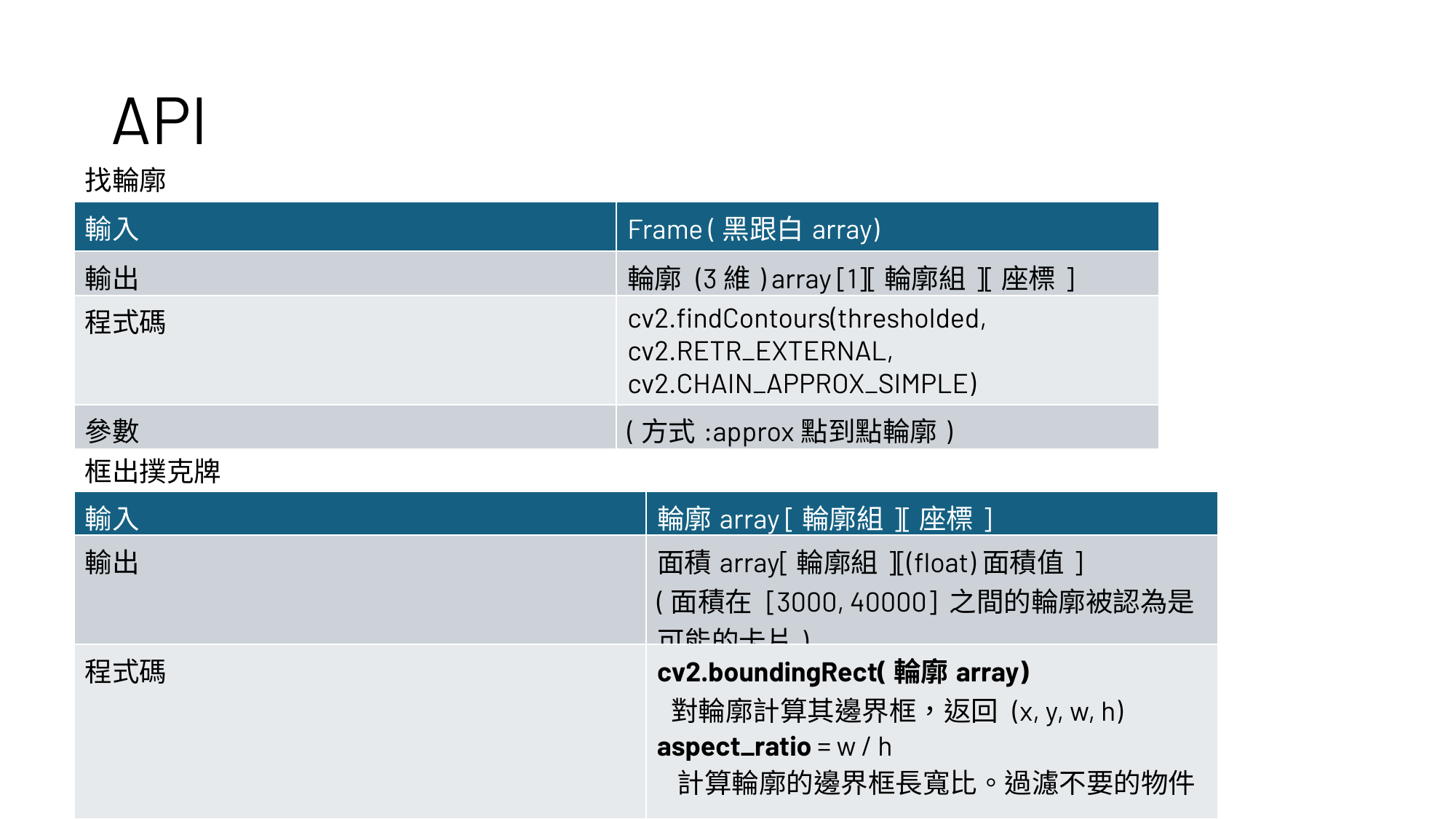

# API
找輪廓
| 輸入 | Frame (黑跟白array) |
| --- | --- |
| 輸出 | 輪廓 (3維) array [1][輪廓組][座標] |
| 程式碼 | cv2.findContours(thresholded, cv2.RETR\_EXTERNAL, cv2.CHAIN\_APPROX\_SIMPLE) |
| 參數 | (方式:approx點到點輪廓) |
框出撲克牌
| 輸入 | 輪廓array [輪廓組][座標] |
| --- | --- |
| 輸出 | 面積array[輪廓組][(float)面積值] (面積在 [3000, 40000] 之間的輪廓被認為是可能的卡片) |
| 程式碼 | cv2.boundingRect(輪廓array) 對輪廓計算其邊界框，返回 (x, y, w, h) aspect\_ratio = w / h 計算輪廓的邊界框長寬比。過濾不要的物件 |